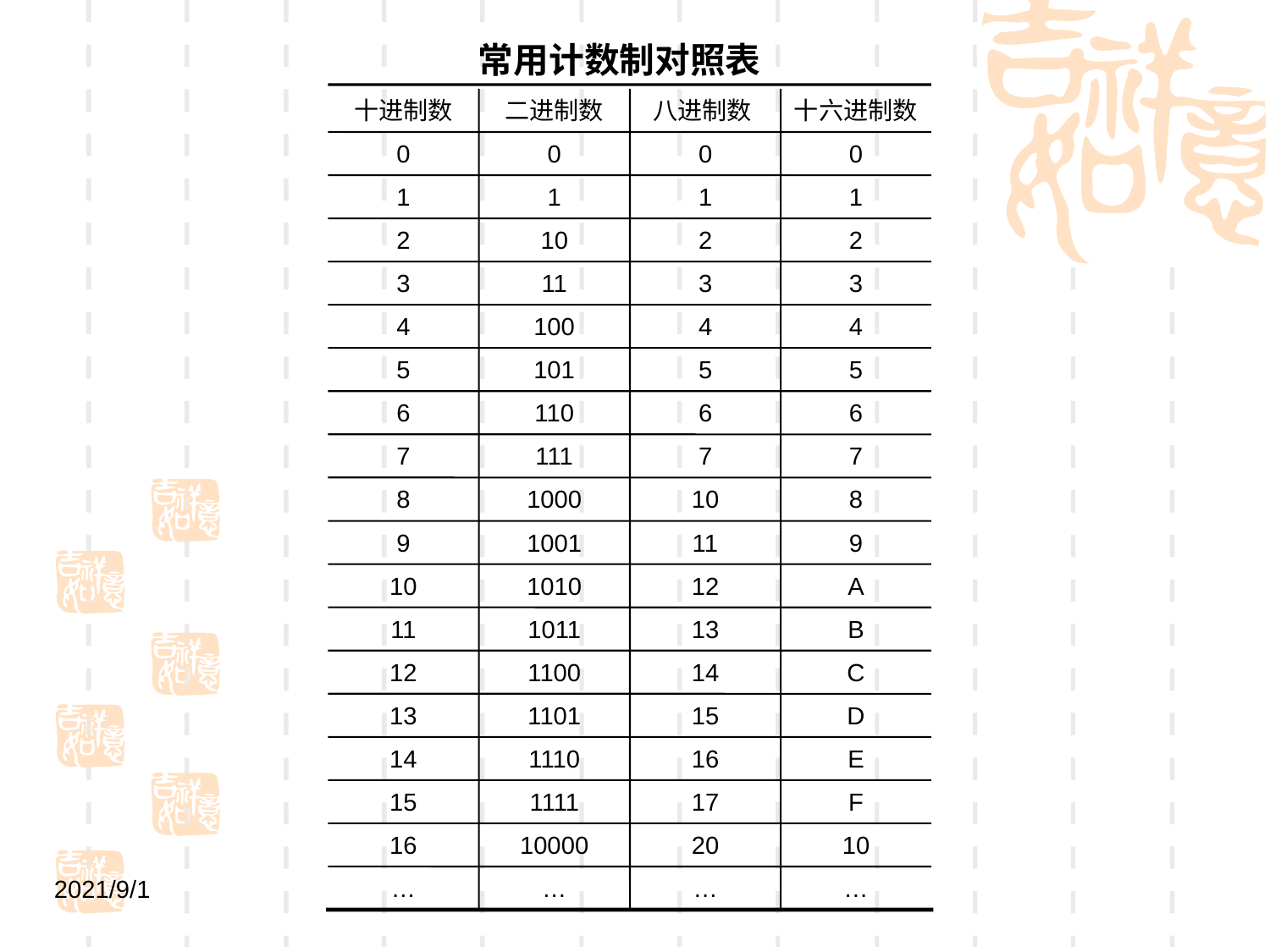

常用计数制对照表

十进制数
二进制数

八进制数

十六进制数

0

0
0
0
1

1
1
1
2

10
2
2
3

11
3
3
4

100
4
4
5

101
5
5
6

110
6
6
7

111
7
7
8

1000
10
8
9

1001
11
9
10

1010
12
A
11

1011
13
B
12

1100
14
C
13

1101
15
D
14

1110
16
E
15

1111
17
F
16

10000
20
10
…

…
…
…

2021/9/1